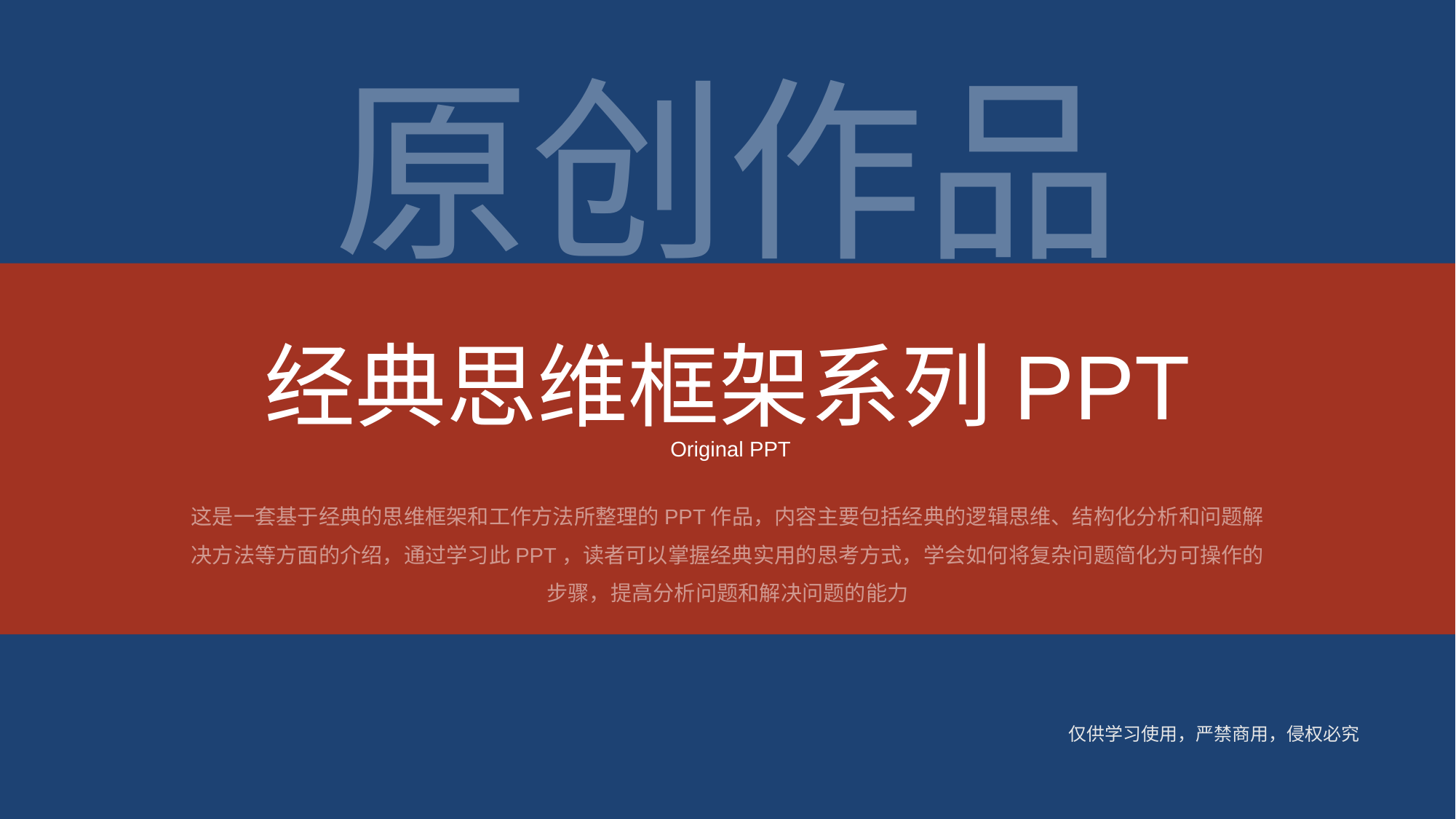

原创作品
# 经典思维框架系列PPT
这是一套基于经典的思维框架和工作方法所整理的PPT作品，内容主要包括经典的逻辑思维、结构化分析和问题解决方法等方面的介绍，通过学习此PPT，读者可以掌握经典实用的思考方式，学会如何将复杂问题简化为可操作的步骤，提高分析问题和解决问题的能力